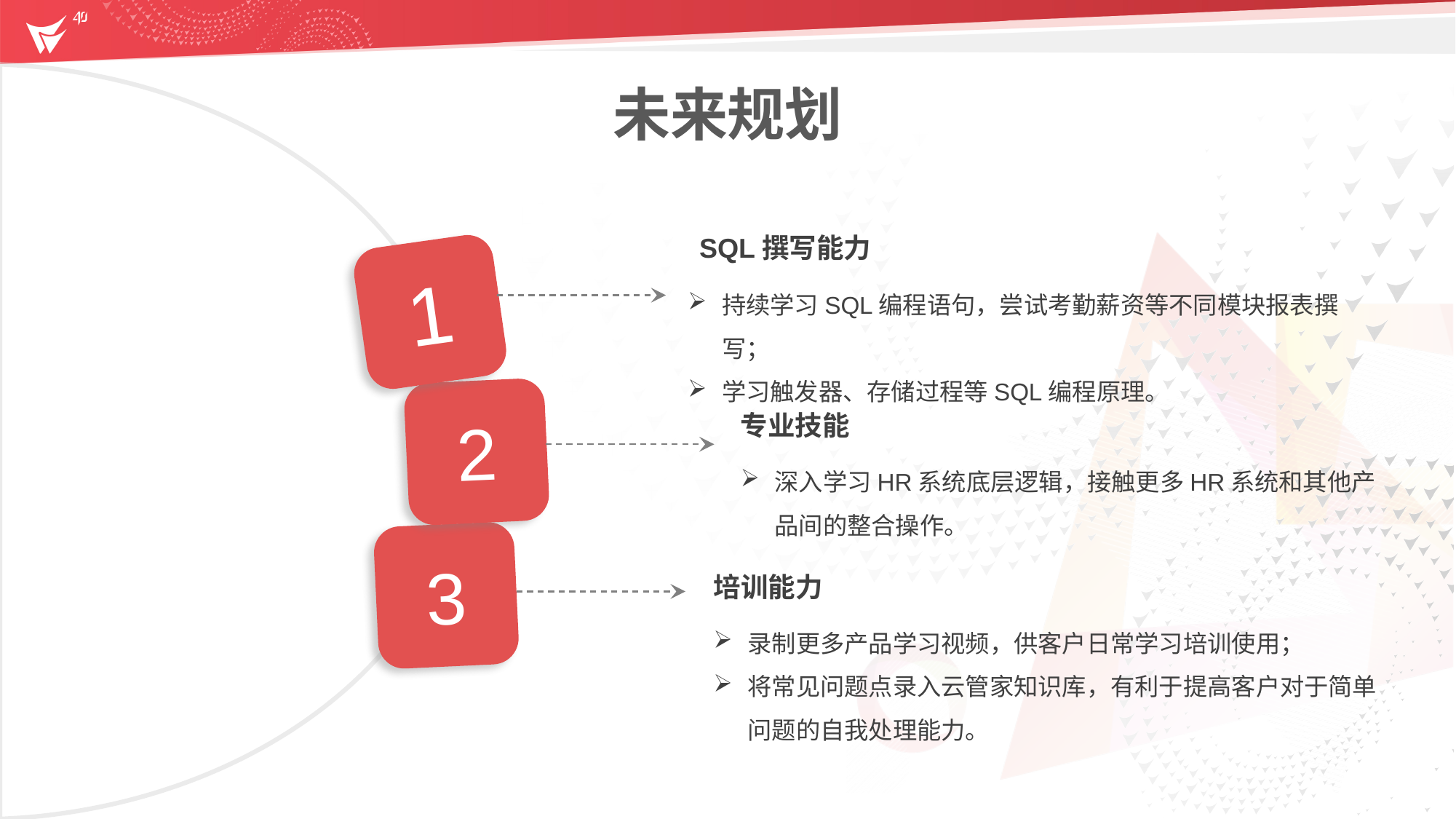

未来规划
SQL撰写能力
持续学习SQL编程语句，尝试考勤薪资等不同模块报表撰写；
学习触发器、存储过程等SQL编程原理。
1
2
专业技能
深入学习HR系统底层逻辑，接触更多HR系统和其他产品间的整合操作。
3
培训能力
录制更多产品学习视频，供客户日常学习培训使用；
将常见问题点录入云管家知识库，有利于提高客户对于简单问题的自我处理能力。